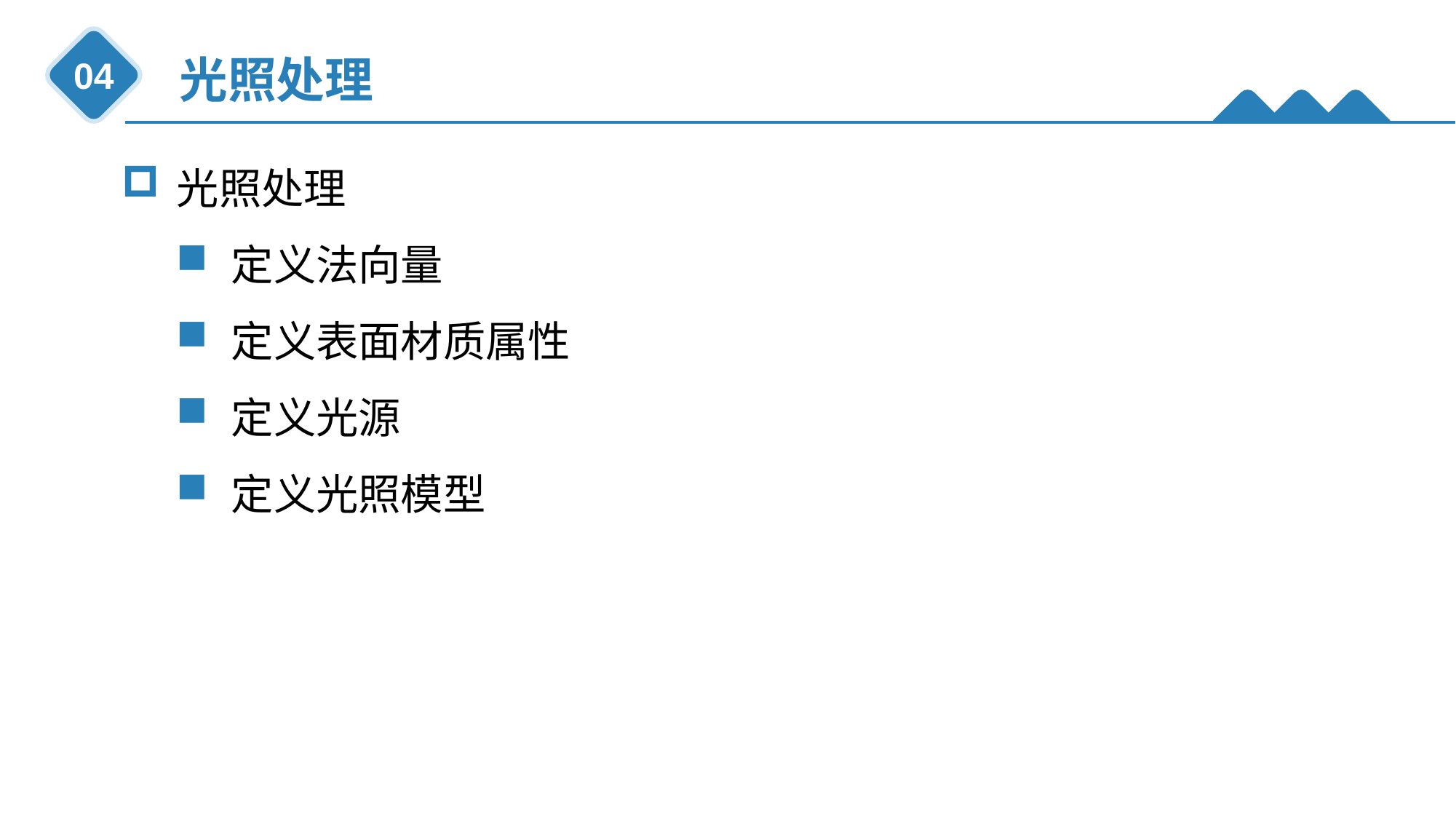

光照处理
04

光照处理
定义法向量
定义表面材质属性
定义光源
定义光照模型